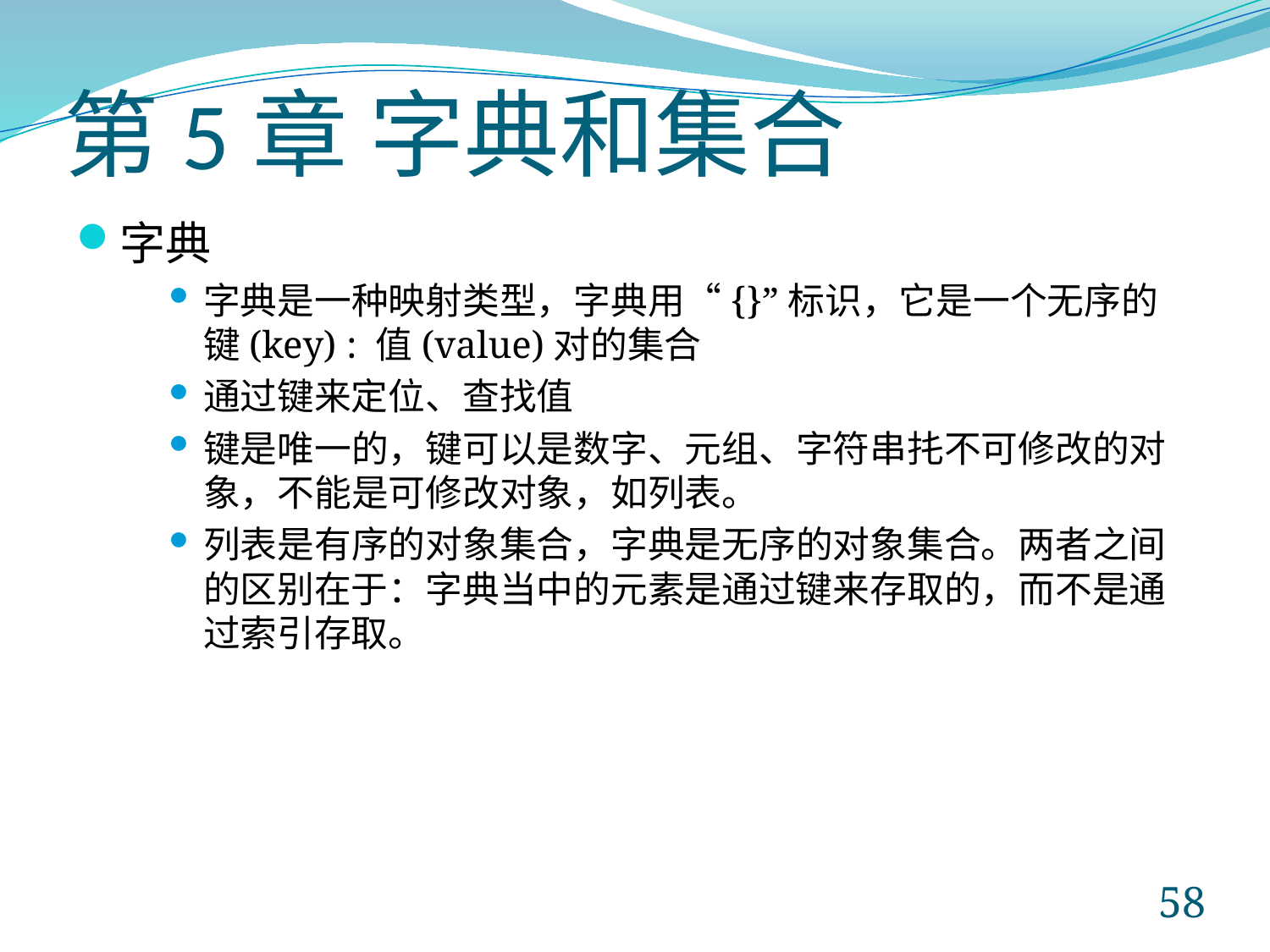

# 第5章 字典和集合
字典
字典是一种映射类型，字典用“{}”标识，它是一个无序的键(key) : 值(value)对的集合
通过键来定位、查找值
键是唯一的，键可以是数字、元组、字符串扥不可修改的对象，不能是可修改对象，如列表。
列表是有序的对象集合，字典是无序的对象集合。两者之间的区别在于：字典当中的元素是通过键来存取的，而不是通过索引存取。

58